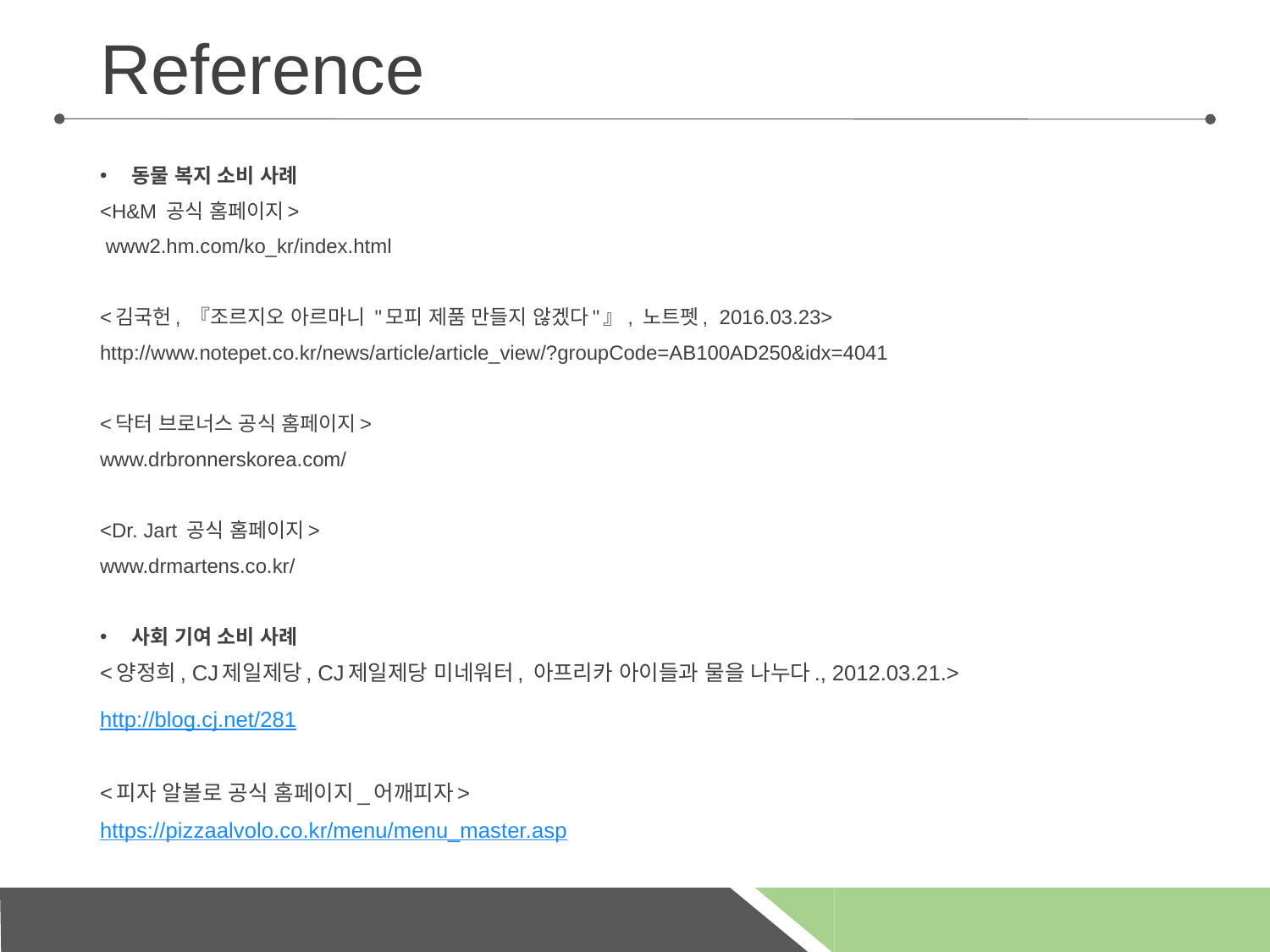

# Reference

동물 복지 소비 사례
<H&M 공식 홈페이지>
 www2.hm.com/ko_kr/index.html

<김국헌, 『조르지오 아르마니 "모피 제품 만들지 않겠다"』, 노트펫,  2016.03.23>
http://www.notepet.co.kr/news/article/article_view/?groupCode=AB100AD250&idx=4041

<닥터 브로너스 공식 홈페이지>
www.drbronnerskorea.com/

<Dr. Jart 공식 홈페이지>
www.drmartens.co.kr/‎

사회 기여 소비 사례
<양정희, CJ제일제당, CJ제일제당 미네워터, 아프리카 아이들과 물을 나누다., 2012.03.21.>
http://blog.cj.net/281

<피자 알볼로 공식 홈페이지_어깨피자>
https://pizzaalvolo.co.kr/menu/menu_master.asp